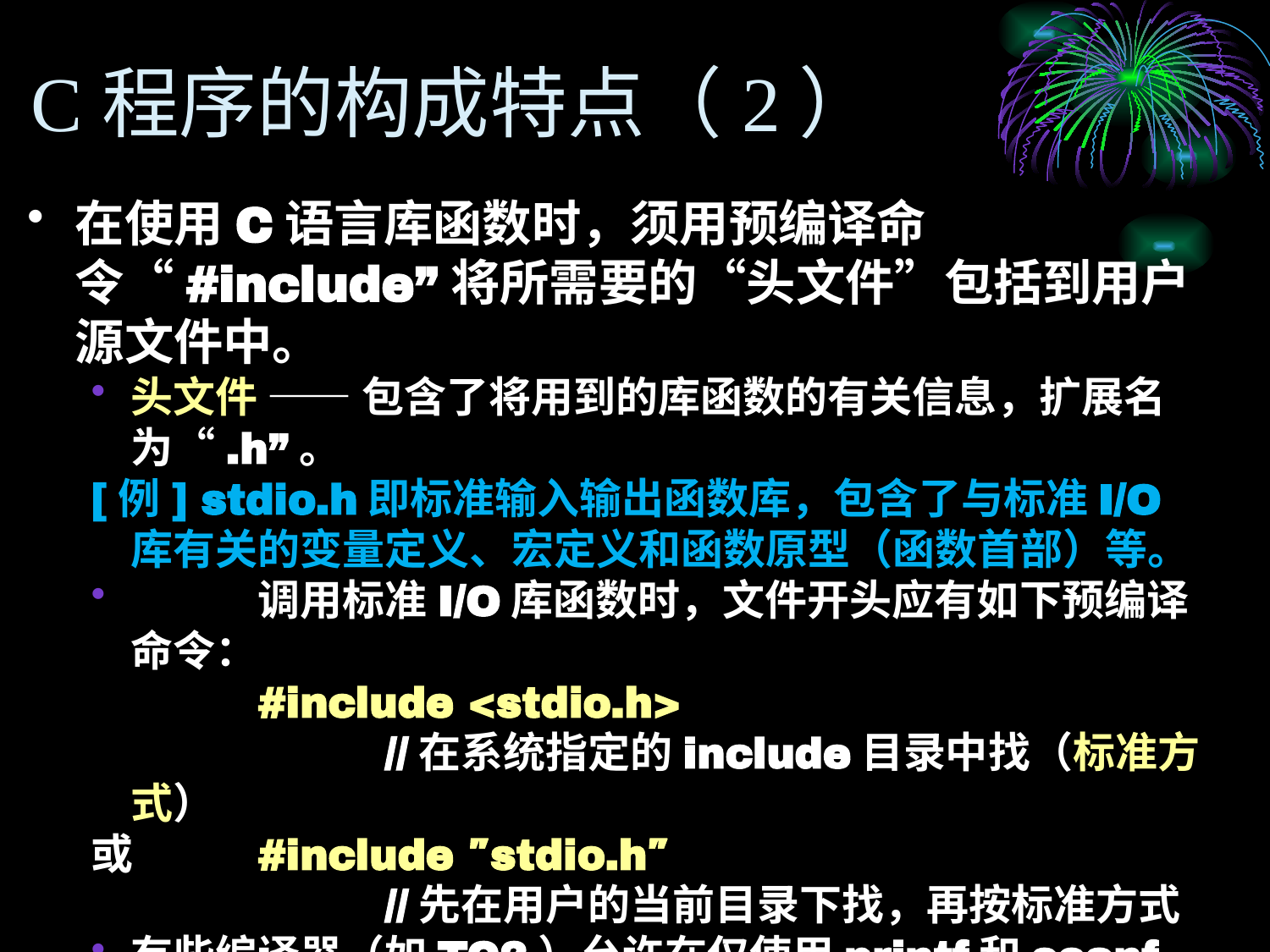

# C程序的构成特点（2）
在使用C语言库函数时，须用预编译命令“#include”将所需要的“头文件”包括到用户源文件中。
头文件 —— 包含了将用到的库函数的有关信息，扩展名为“.h”。
[例] stdio.h即标准输入输出函数库，包含了与标准I/O库有关的变量定义、宏定义和函数原型（函数首部）等。
	调用标准I/O库函数时，文件开头应有如下预编译命令：
		#include <stdio.h>
			//在系统指定的include目录中找（标准方式）
或	#include ″stdio.h″
			//先在用户的当前目录下找，再按标准方式
有些编译器（如TC2）允许在仅使用printf和scanf时，省略#include命令。